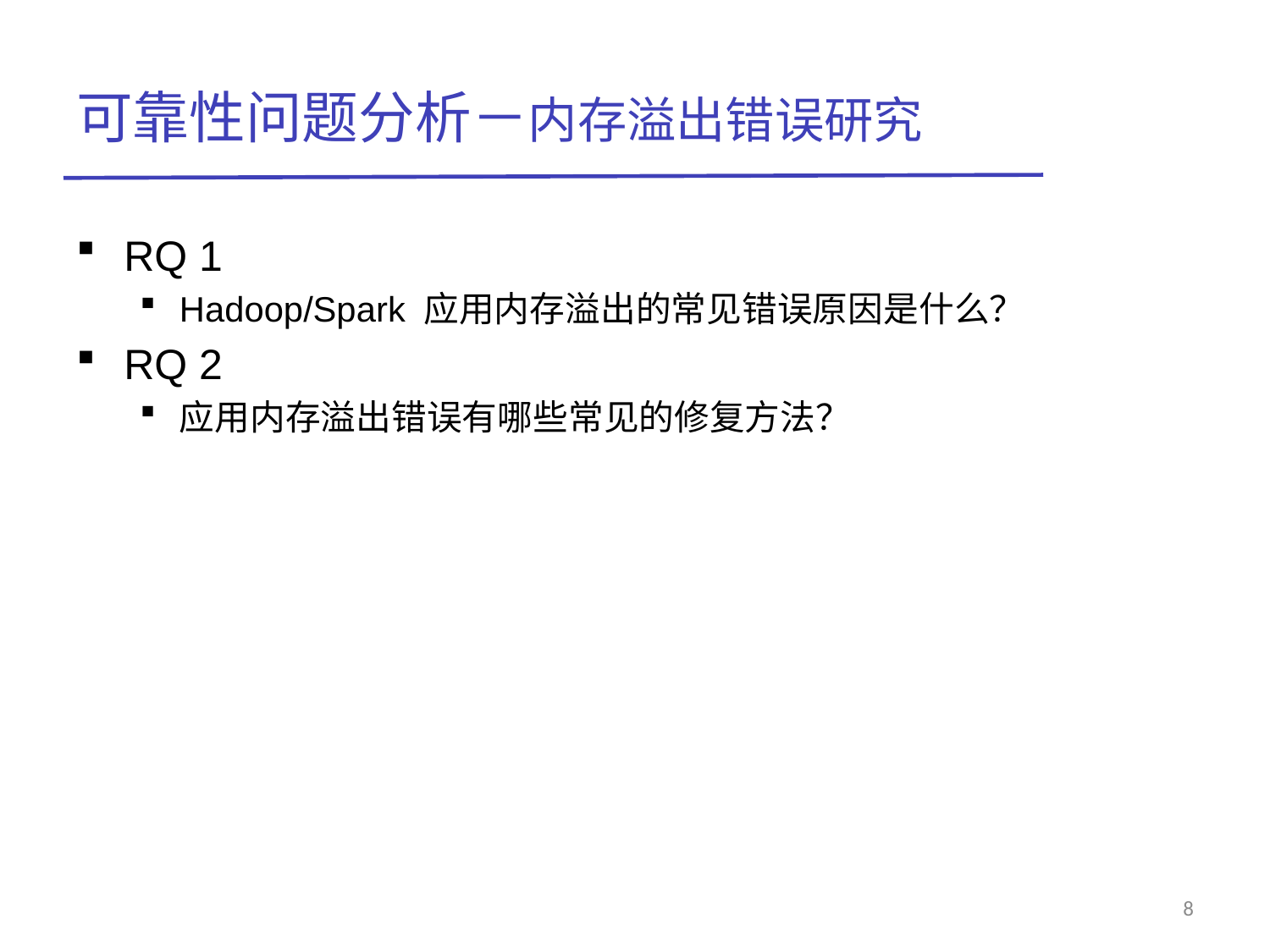

# 可靠性问题分析－内存溢出错误研究
RQ 1
Hadoop/Spark 应用内存溢出的常见错误原因是什么？
RQ 2
应用内存溢出错误有哪些常见的修复方法？

8